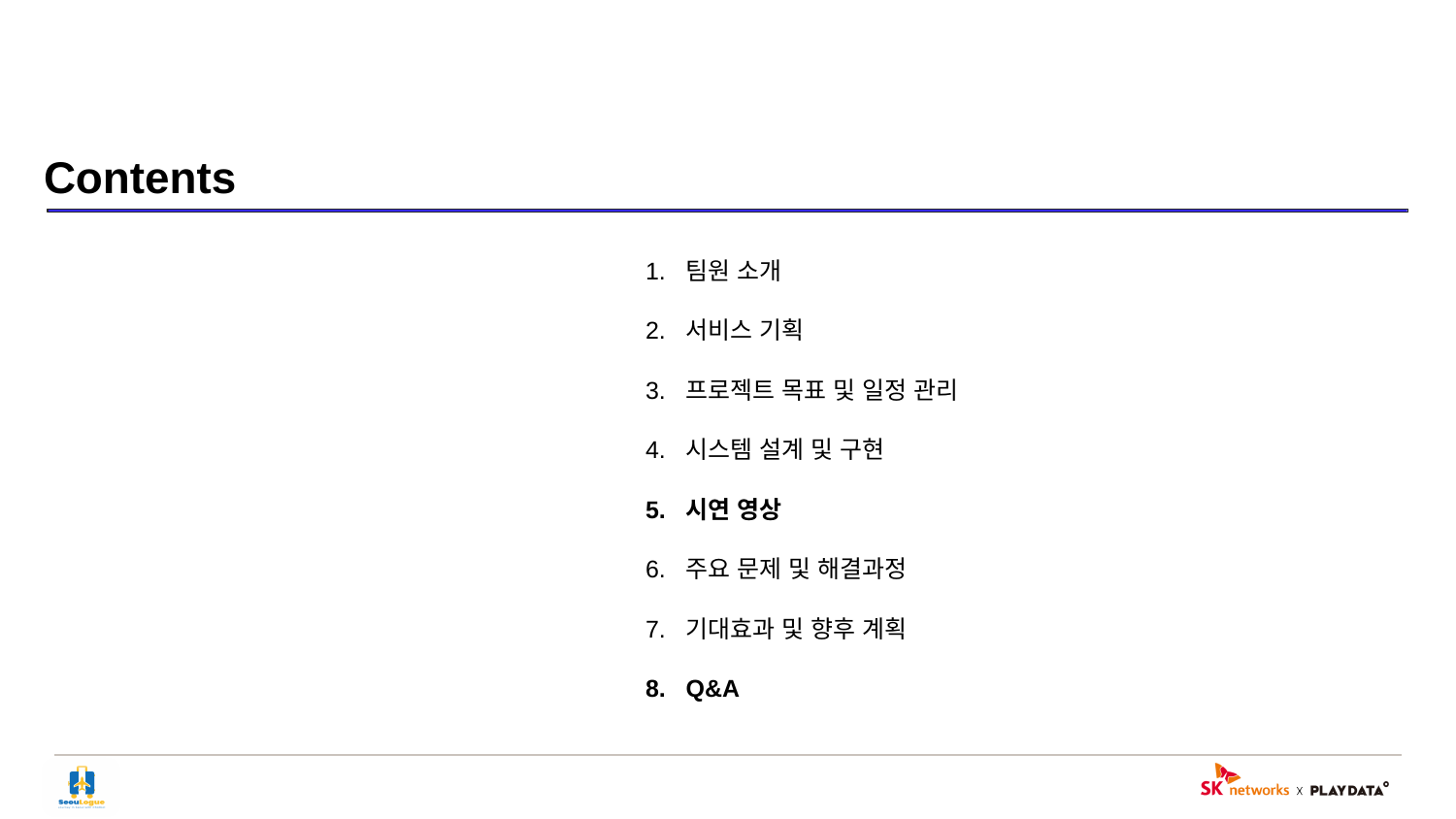

팀원 소개
서비스 기획
프로젝트 목표 및 일정 관리
시스템 설계 및 구현
시연 영상
주요 문제 및 해결과정
기대효과 및 향후 계획
Q&A